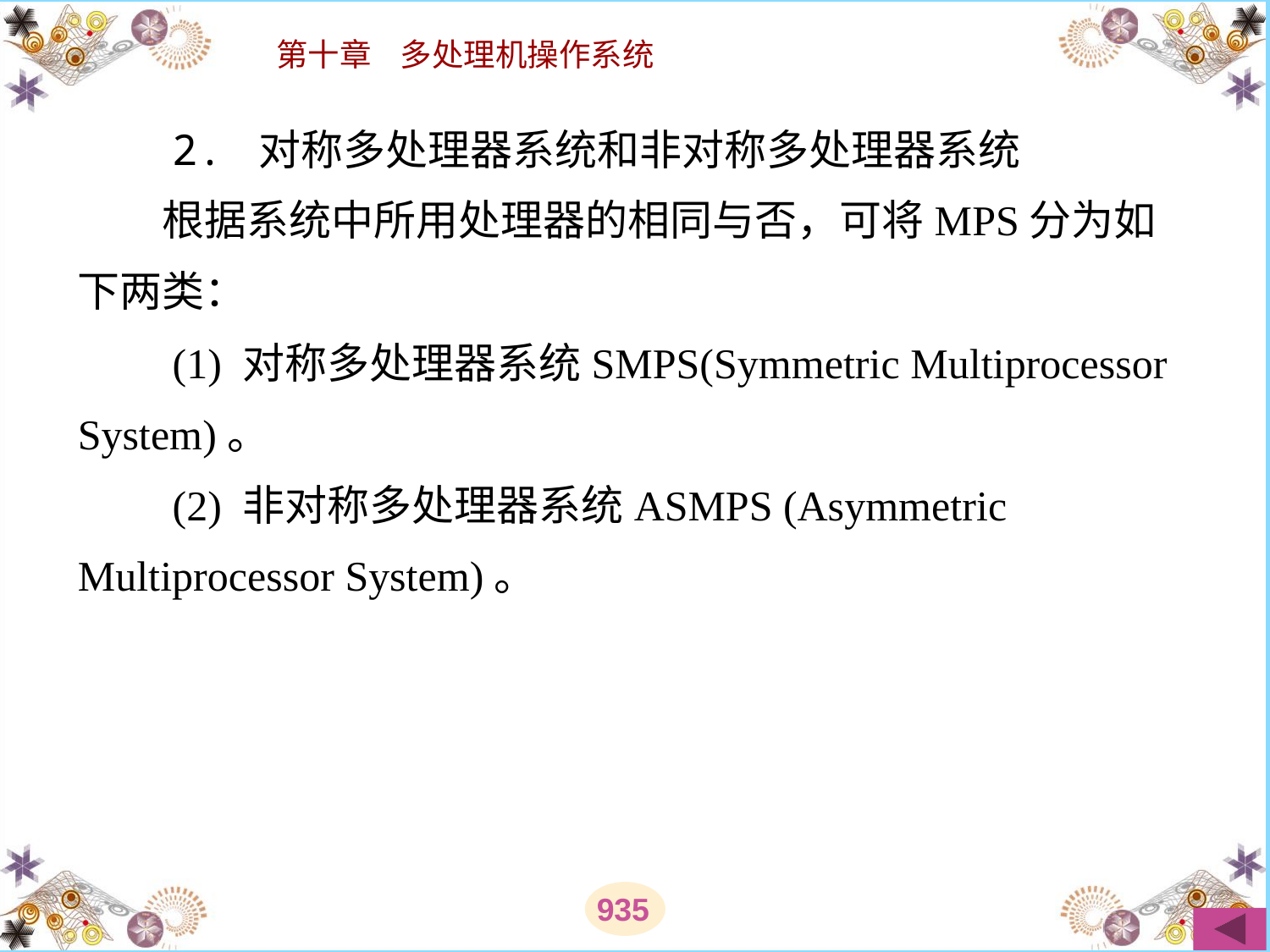

# 2. 对称多处理器系统和非对称多处理器系统 　　根据系统中所用处理器的相同与否，可将MPS分为如下两类： 　　(1) 对称多处理器系统SMPS(Symmetric Multiprocessor System)。 　　(2) 非对称多处理器系统ASMPS (Asymmetric Multiprocessor System)。